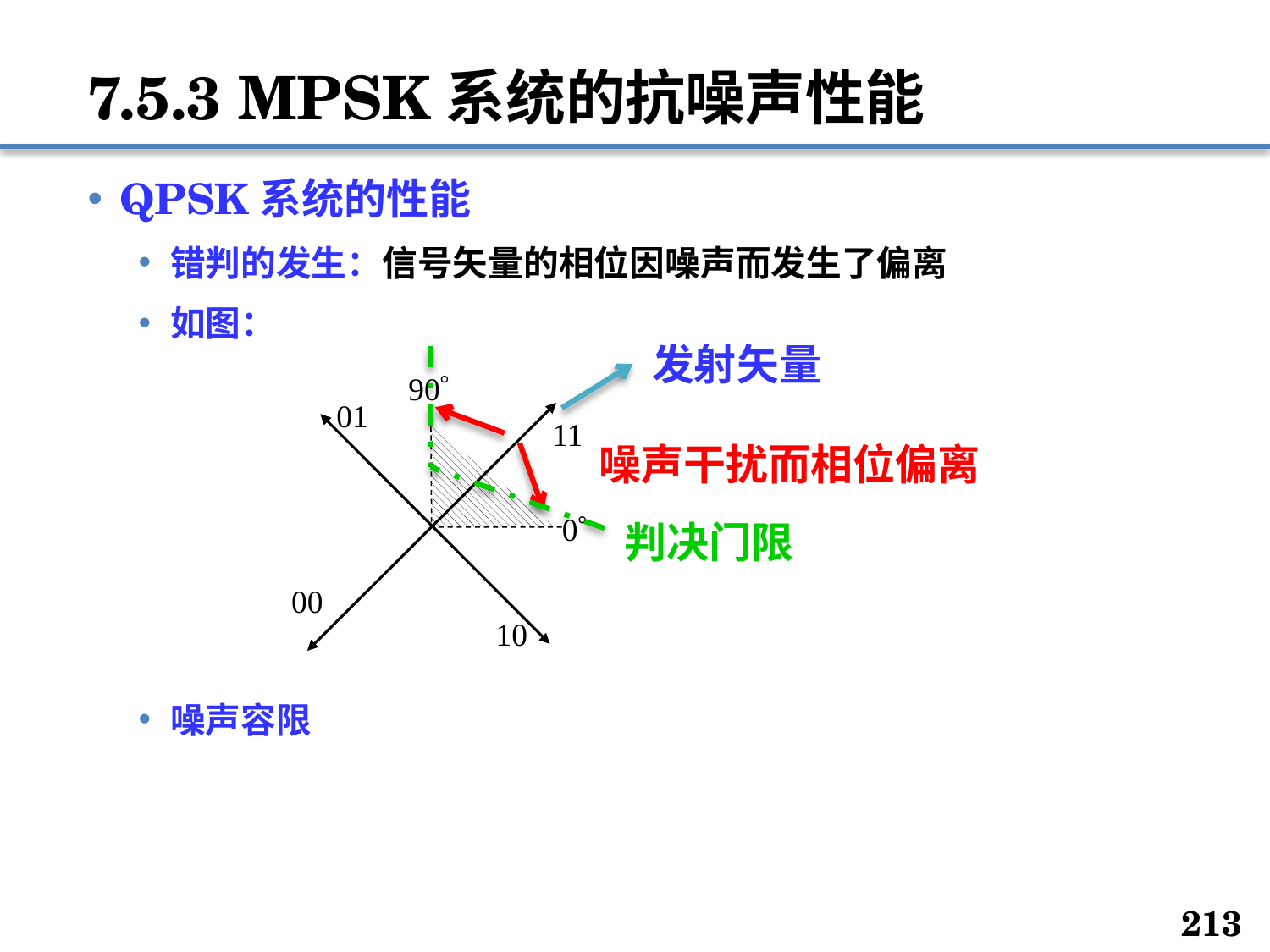

# 7.5.3 MPSK系统的抗噪声性能
QPSK系统的性能
错判的发生：信号矢量的相位因噪声而发生了偏离
如图：

噪声容限

发射矢量
90°

01
11
00
10

0°

噪声干扰而相位偏离

判决门限
213